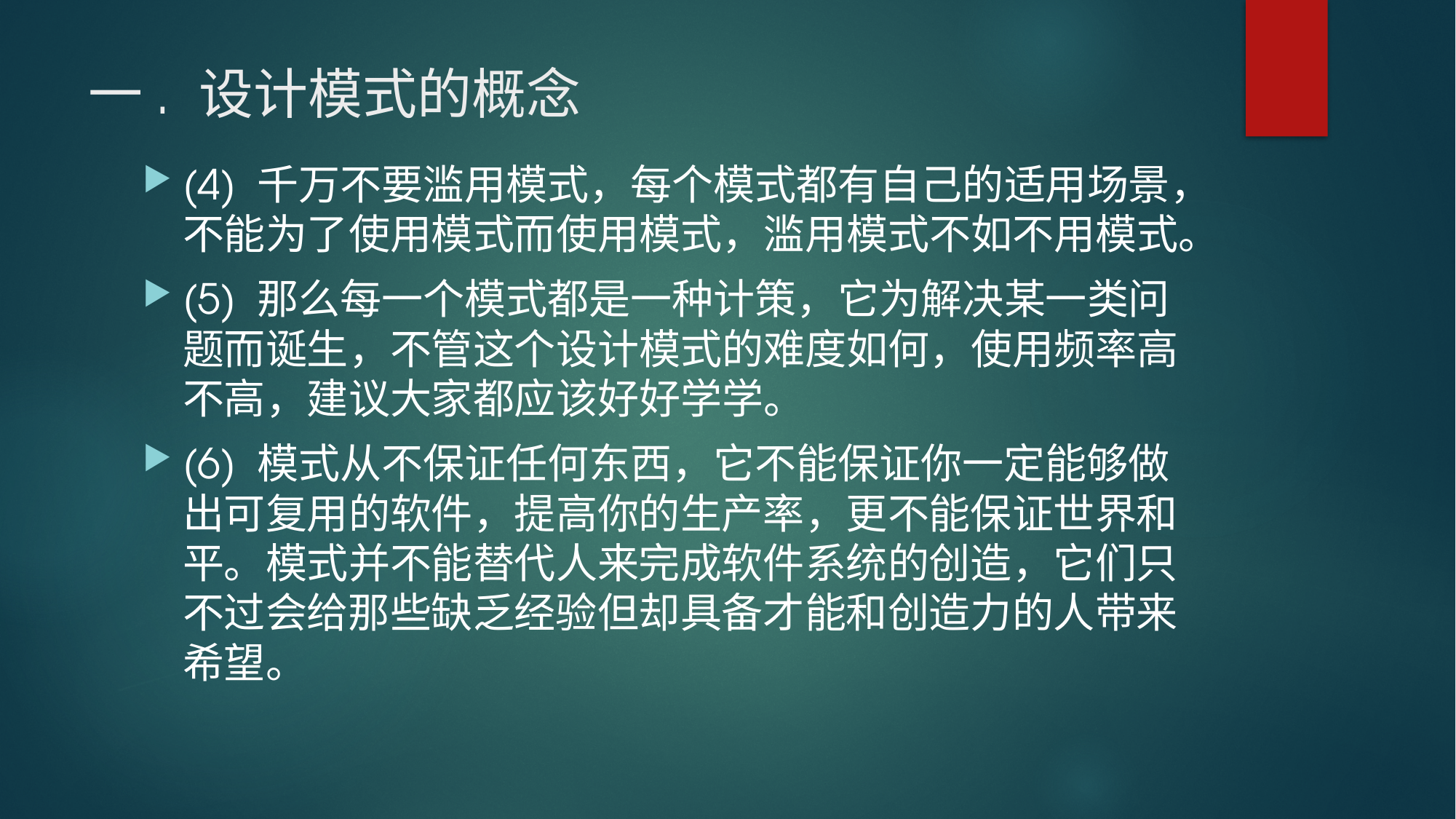

# 一. 设计模式的概念
(4) 千万不要滥用模式，每个模式都有自己的适用场景，不能为了使用模式而使用模式，滥用模式不如不用模式。
(5) 那么每一个模式都是一种计策，它为解决某一类问题而诞生，不管这个设计模式的难度如何，使用频率高不高，建议大家都应该好好学学。
(6) 模式从不保证任何东西，它不能保证你一定能够做出可复用的软件，提高你的生产率，更不能保证世界和平。模式并不能替代人来完成软件系统的创造，它们只不过会给那些缺乏经验但却具备才能和创造力的人带来希望。